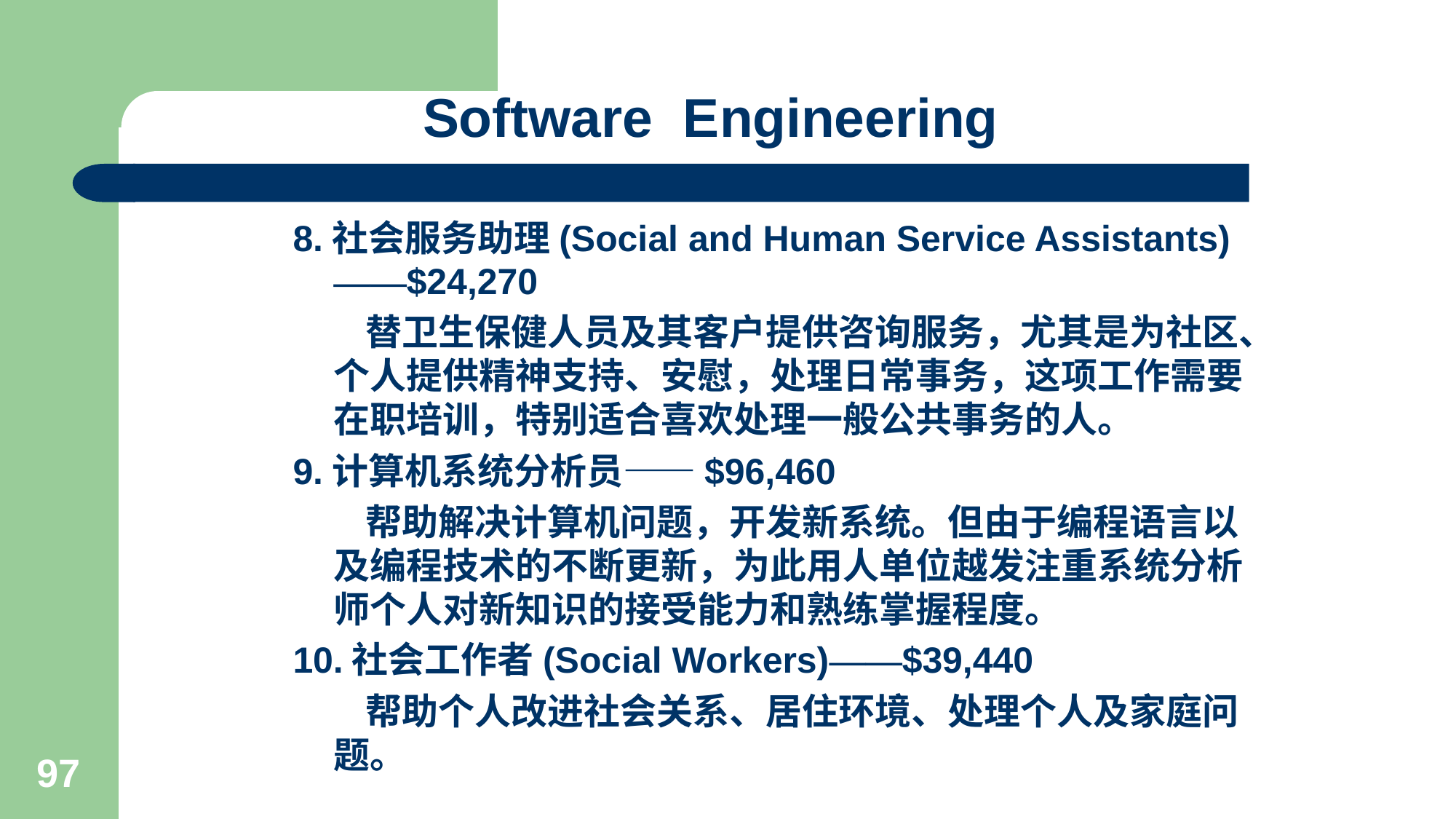

# Software  Engineering
8.社会服务助理(Social and Human Service Assistants)——$24,270
　　替卫生保健人员及其客户提供咨询服务，尤其是为社区、个人提供精神支持、安慰，处理日常事务，这项工作需要在职培训，特别适合喜欢处理一般公共事务的人。
9.计算机系统分析员——$96,460
　　帮助解决计算机问题，开发新系统。但由于编程语言以及编程技术的不断更新，为此用人单位越发注重系统分析师个人对新知识的接受能力和熟练掌握程度。
10.社会工作者(Social Workers)——$39,440
　　帮助个人改进社会关系、居住环境、处理个人及家庭问题。
97